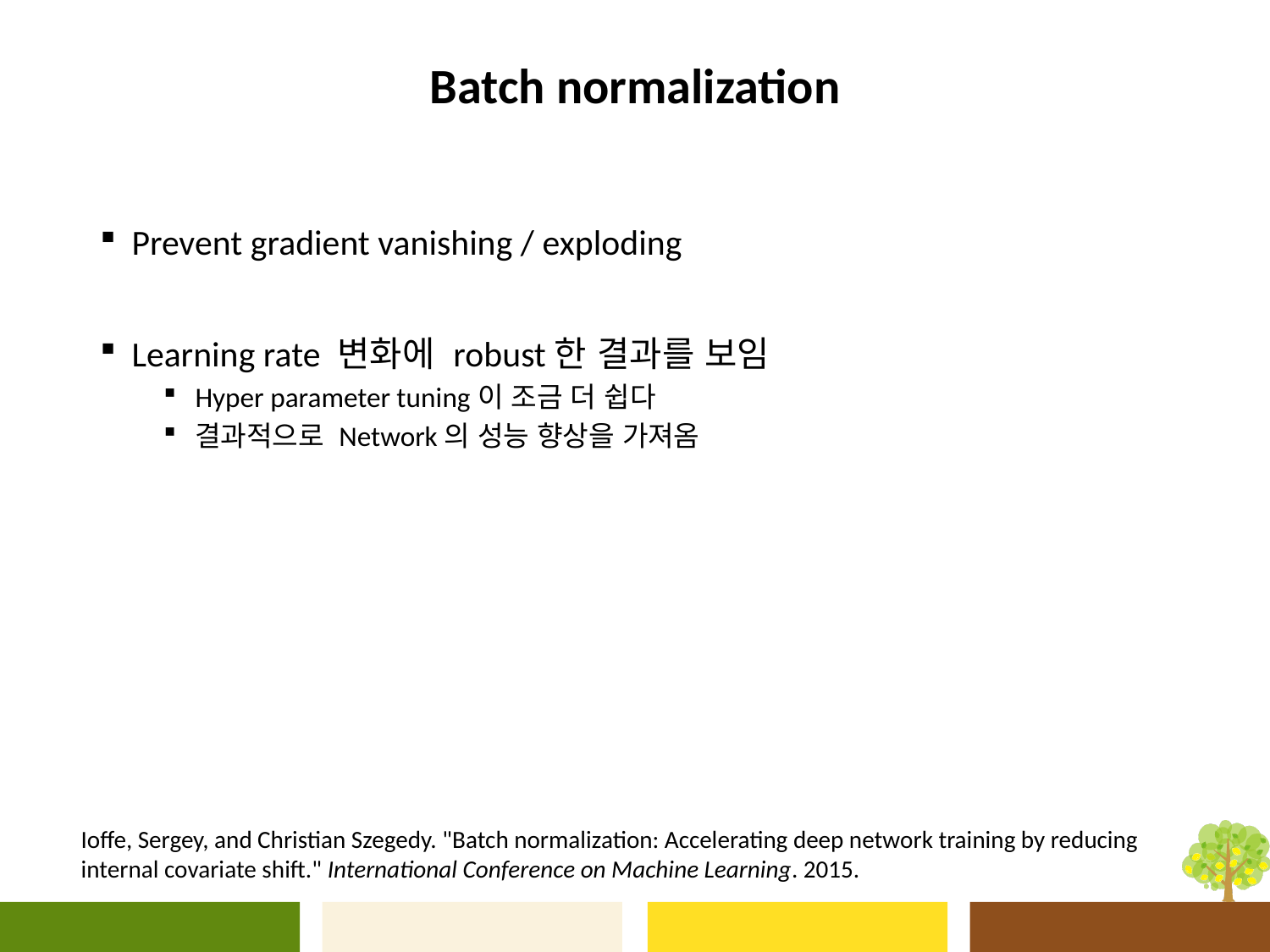

# Batch normalization

Prevent gradient vanishing / exploding

Learning rate 변화에 robust한 결과를 보임
Hyper parameter tuning이 조금 더 쉽다
결과적으로 Network의 성능 향상을 가져옴

Ioffe, Sergey, and Christian Szegedy. "Batch normalization: Accelerating deep network training by reducing internal covariate shift." International Conference on Machine Learning. 2015.